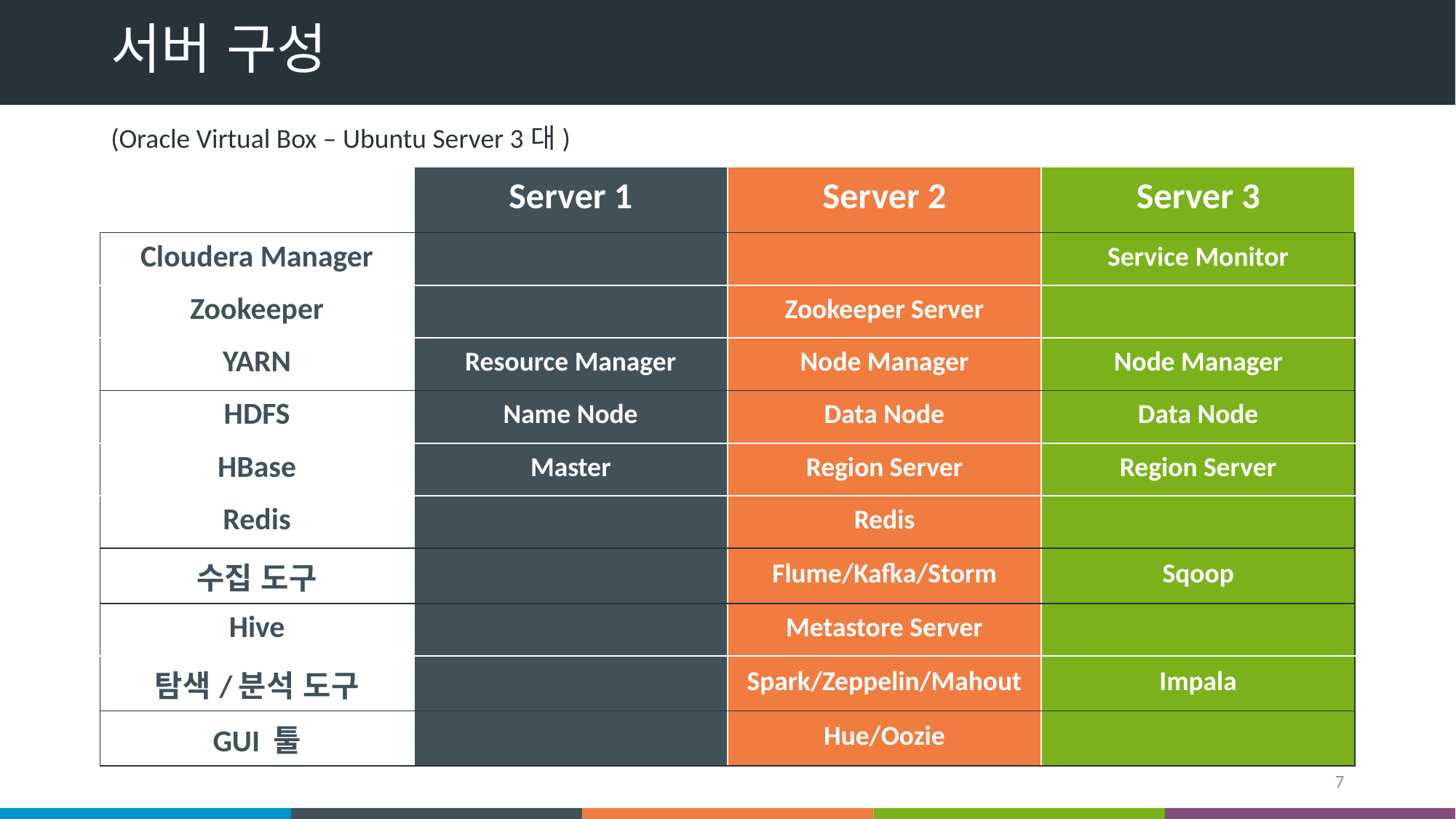

# 서버 구성
(Oracle Virtual Box – Ubuntu Server 3대)
|  | Server 1 | Server 2 | Server 3 |
| --- | --- | --- | --- |
| Cloudera Manager |  |  | Service Monitor |
| Zookeeper |  | Zookeeper Server |  |
| YARN | Resource Manager | Node Manager | Node Manager |
| HDFS | Name Node | Data Node | Data Node |
| HBase | Master | Region Server | Region Server |
| Redis |  | Redis |  |
| 수집 도구 |  | Flume/Kafka/Storm | Sqoop |
| Hive |  | Metastore Server |  |
| 탐색/분석 도구 |  | Spark/Zeppelin/Mahout | Impala |
| GUI 툴 |  | Hue/Oozie |  |
7